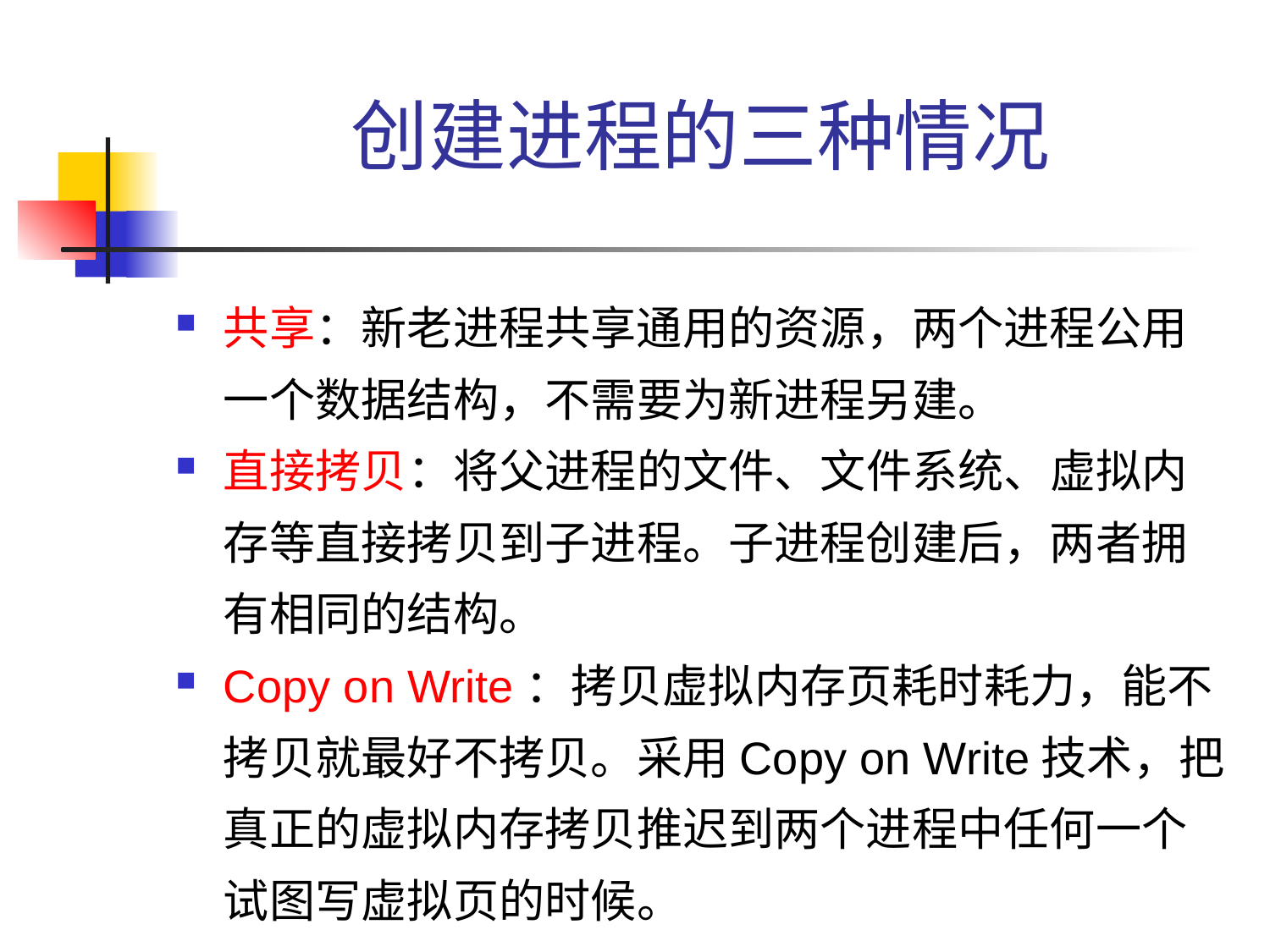

# 创建进程的三种情况
共享：新老进程共享通用的资源，两个进程公用一个数据结构，不需要为新进程另建。
直接拷贝：将父进程的文件、文件系统、虚拟内存等直接拷贝到子进程。子进程创建后，两者拥有相同的结构。
Copy on Write：拷贝虚拟内存页耗时耗力，能不拷贝就最好不拷贝。采用Copy on Write技术，把真正的虚拟内存拷贝推迟到两个进程中任何一个试图写虚拟页的时候。